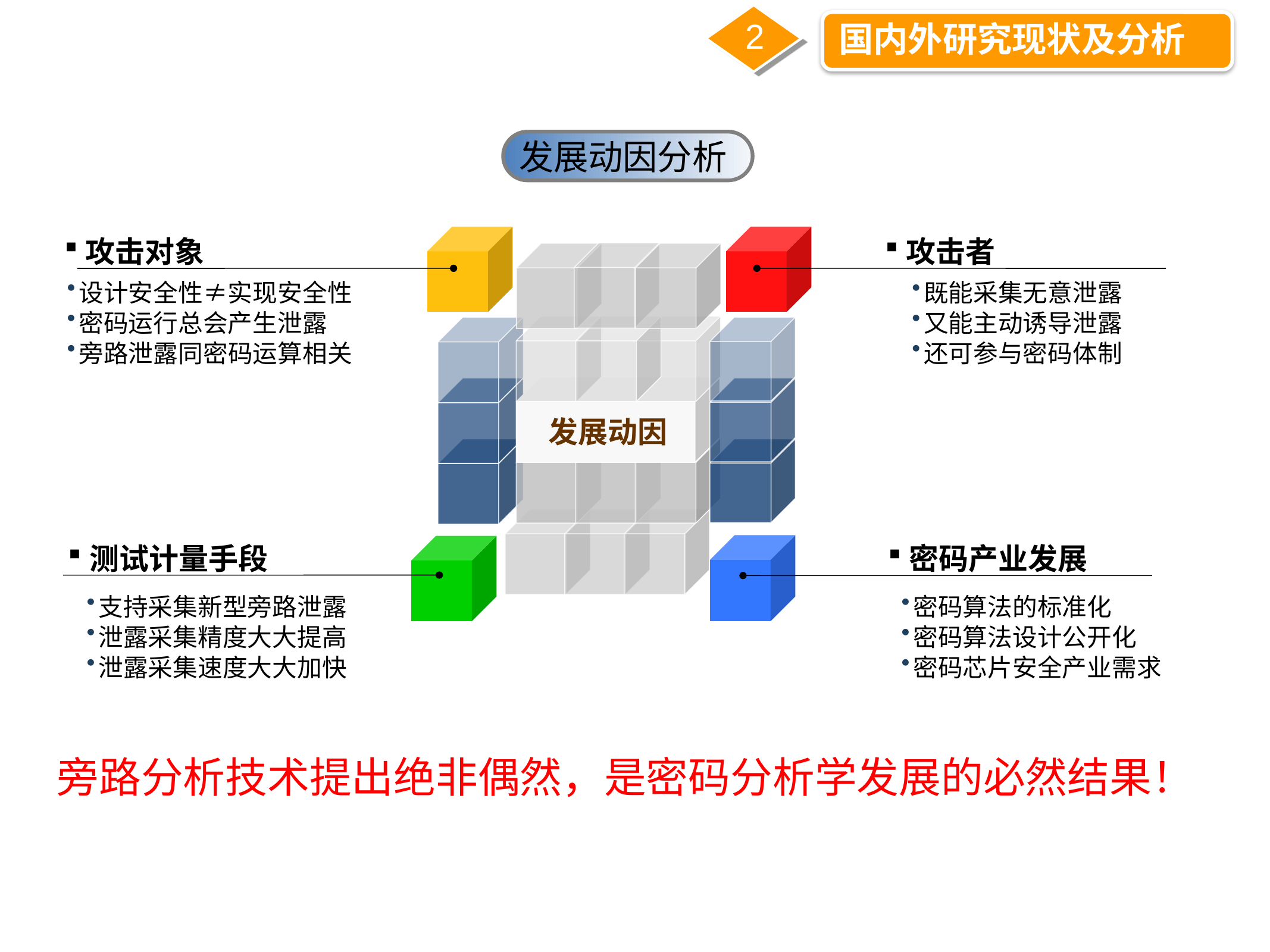

2

国内外研究现状及分析
发展动因分析
攻击对象

攻击者

设计安全性≠实现安全性
密码运行总会产生泄露
旁路泄露同密码运算相关
既能采集无意泄露
又能主动诱导泄露
还可参与密码体制

发展动因

测试计量手段
密码产业发展

支持采集新型旁路泄露
泄露采集精度大大提高
泄露采集速度大大加快
密码算法的标准化
密码算法设计公开化
密码芯片安全产业需求
旁路分析技术提出绝非偶然，是密码分析学发展的必然结果！